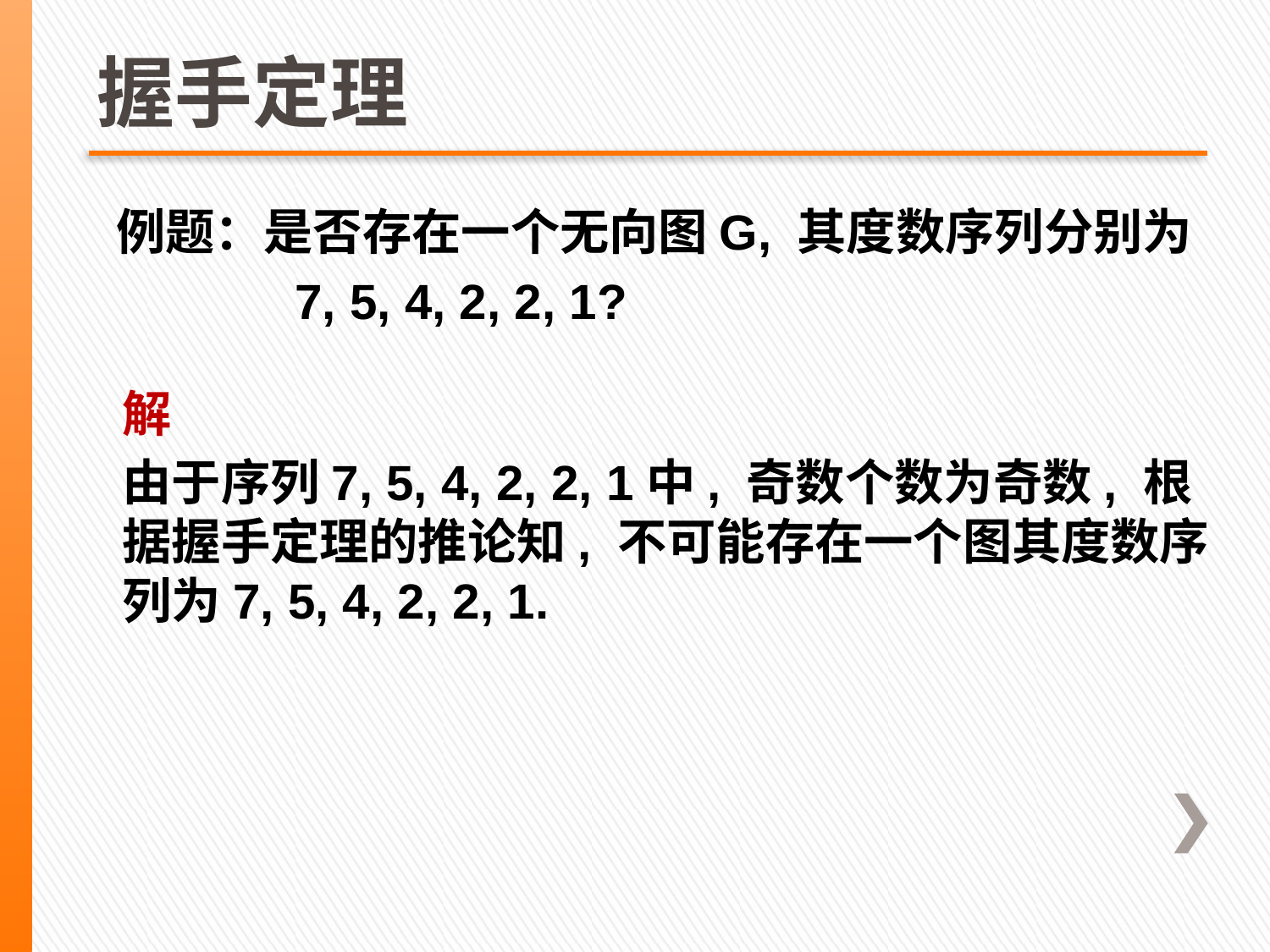

# 握手定理
例题：是否存在一个无向图G, 其度数序列分别为
             7, 5, 4, 2, 2, 1?
解
由于序列7, 5, 4, 2, 2, 1中, 奇数个数为奇数, 根据握手定理的推论知, 不可能存在一个图其度数序列为7, 5, 4, 2, 2, 1.